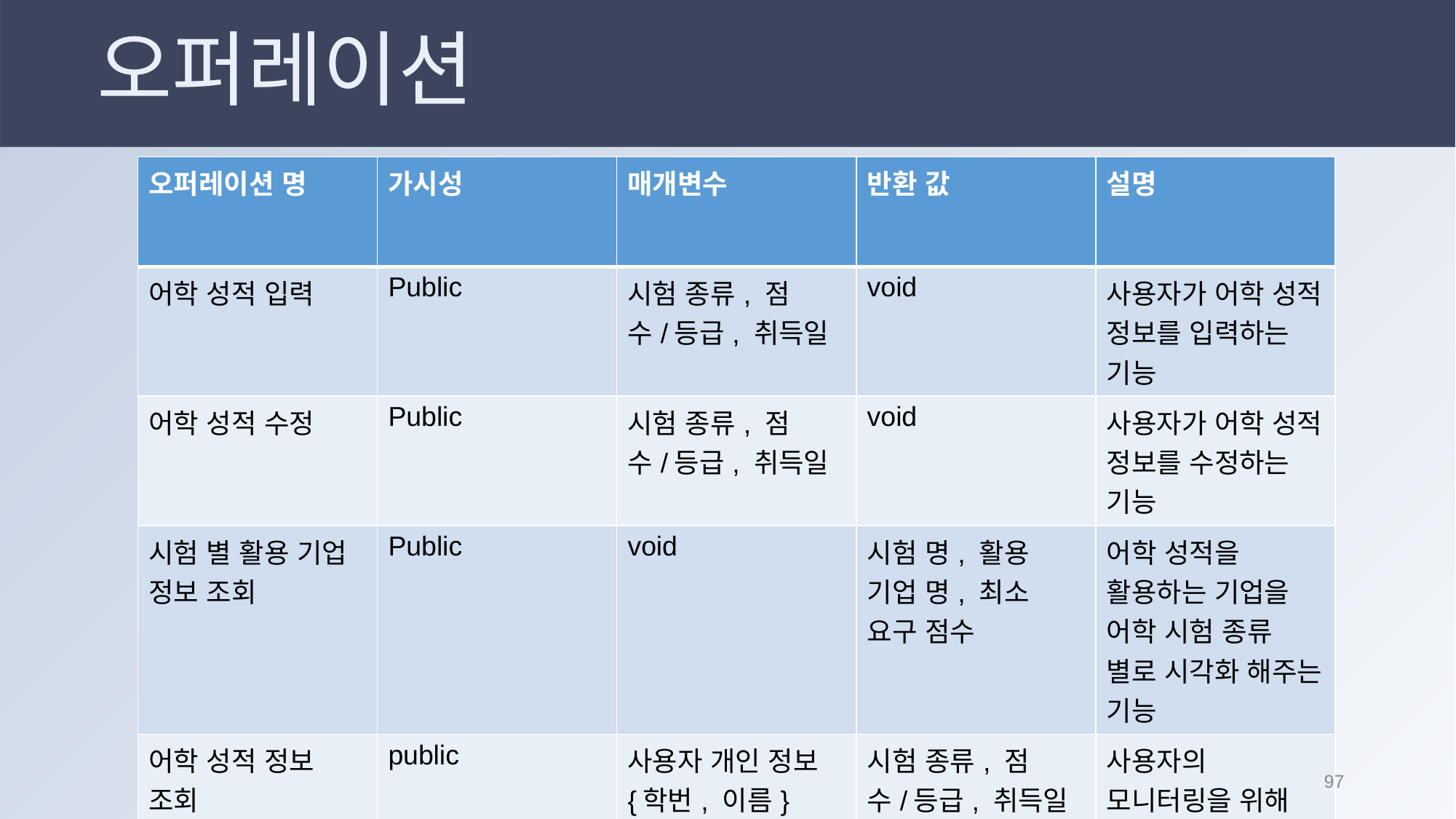

오퍼레이션

| 오퍼레이션 명 | 가시성 | 매개변수 | 반환 값 | 설명 |
| --- | --- | --- | --- | --- |
| 어학 성적 입력 | Public | 시험 종류, 점수/등급, 취득일 | void | 사용자가 어학 성적 정보를 입력하는 기능 |
| 어학 성적 수정 | Public | 시험 종류, 점수/등급, 취득일 | void | 사용자가 어학 성적 정보를 수정하는 기능 |
| 시험 별 활용 기업 정보 조회 | Public | void | 시험 명, 활용 기업 명, 최소 요구 점수 | 어학 성적을 활용하는 기업을 어학 시험 종류 별로 시각화 해주는 기능 |
| 어학 성적 정보 조회 | public | 사용자 개인 정보{학번, 이름} | 시험 종류, 점수/등급, 취득일 | 사용자의 모니터링을 위해 어학 성적을 조회하는 기능 |
97